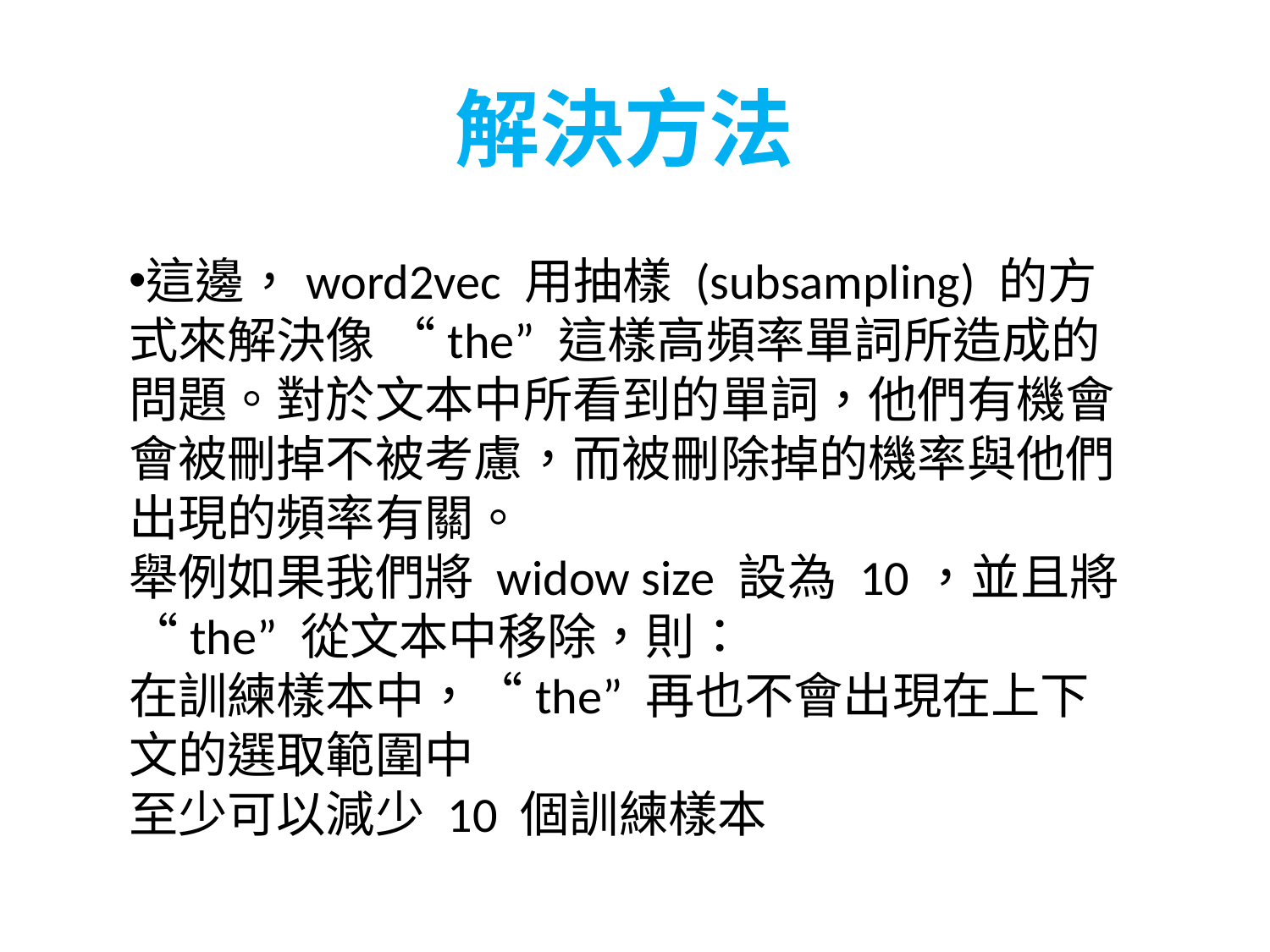

解決方法
這邊，word2vec 用抽樣 (subsampling) 的方式來解決像 “the” 這樣高頻率單詞所造成的問題。對於文本中所看到的單詞，他們有機會會被刪掉不被考慮，而被刪除掉的機率與他們出現的頻率有關。
舉例如果我們將 widow size 設為 10，並且將 “the” 從文本中移除，則：
在訓練樣本中，“the” 再也不會出現在上下文的選取範圍中
至少可以減少 10 個訓練樣本